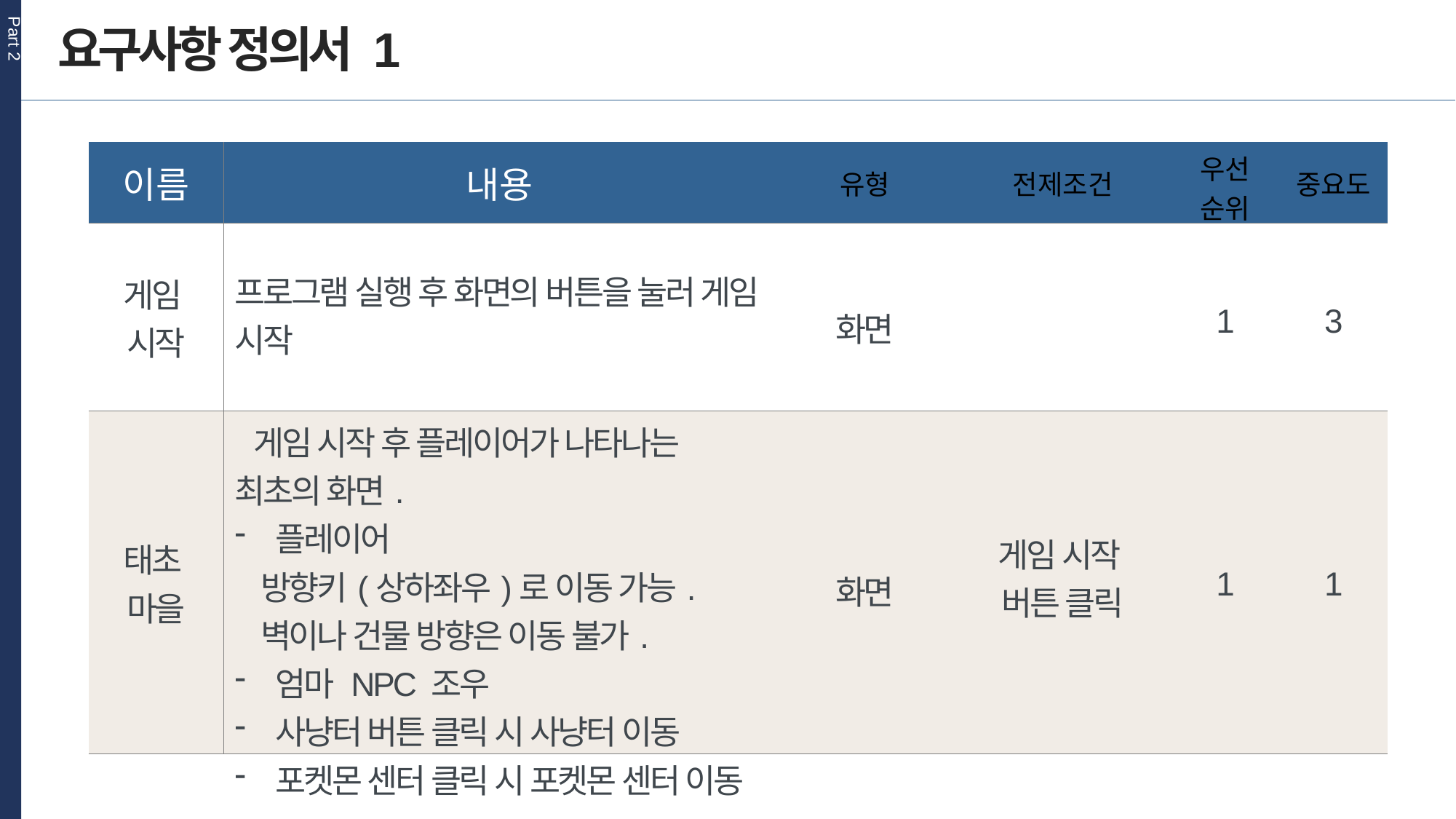

Part 2
요구사항 정의서 1
| 이름 | 내용 | 유형 | 전제조건 | 우선 순위 | 중요도 |
| --- | --- | --- | --- | --- | --- |
| 게임 시작 | 프로그램 실행 후 화면의 버튼을 눌러 게임 시작 | 화면 |  | 1 | 3 |
| 태초 마을 | 게임 시작 후 플레이어가 나타나는 최초의 화면. 플레이어 방향키(상하좌우)로 이동 가능. 벽이나 건물 방향은 이동 불가. 엄마 NPC 조우 사냥터 버튼 클릭 시 사냥터 이동 포켓몬 센터 클릭 시 포켓몬 센터 이동 | 화면 | 게임 시작 버튼 클릭 | 1 | 1 |